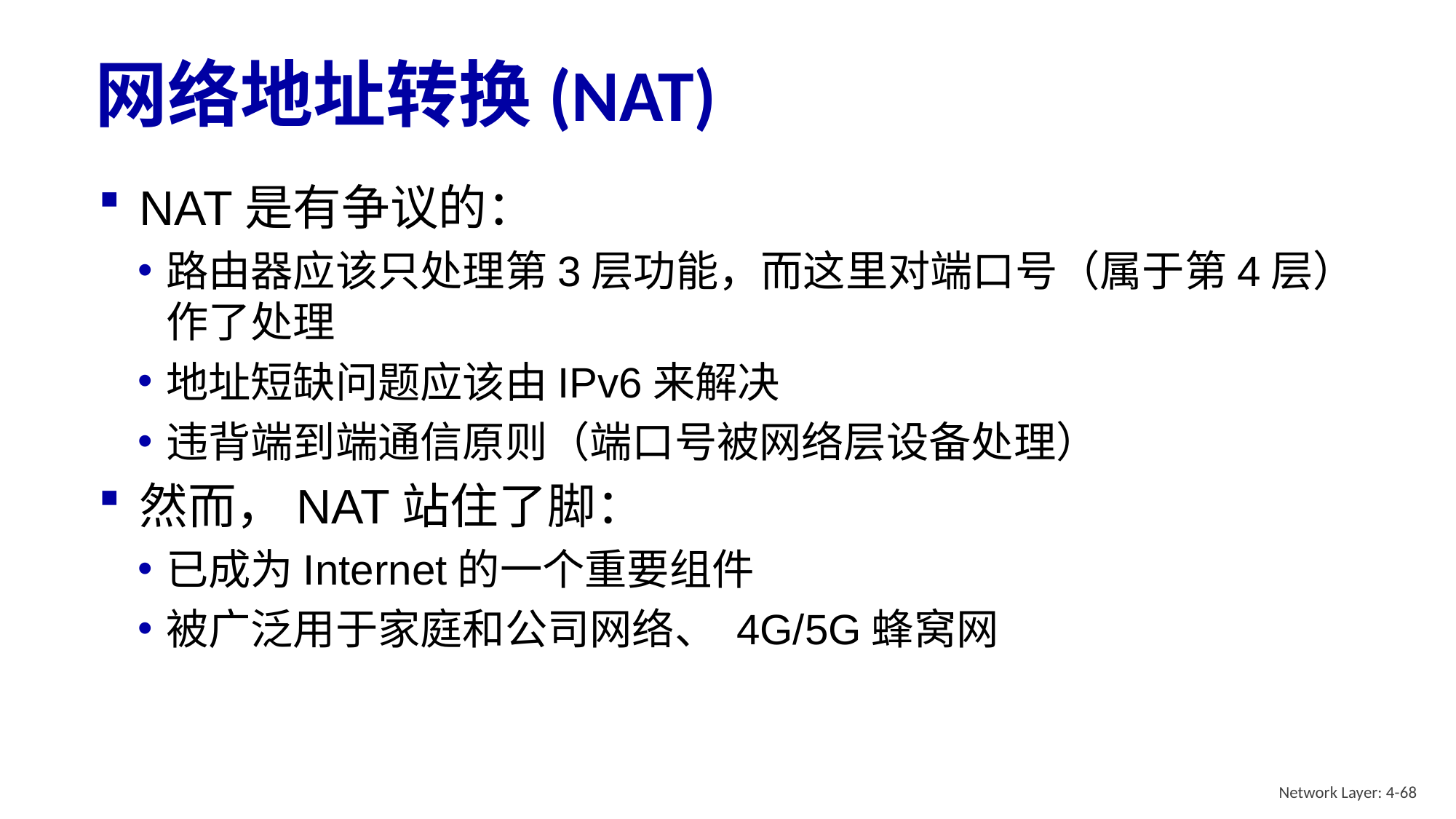

# 网络地址转换(NAT)
NAT是有争议的：
路由器应该只处理第3层功能，而这里对端口号（属于第4层）作了处理
地址短缺问题应该由IPv6来解决
违背端到端通信原则（端口号被网络层设备处理）
然而，NAT站住了脚：
已成为Internet的一个重要组件
被广泛用于家庭和公司网络、 4G/5G蜂窝网
Network Layer: 4-68